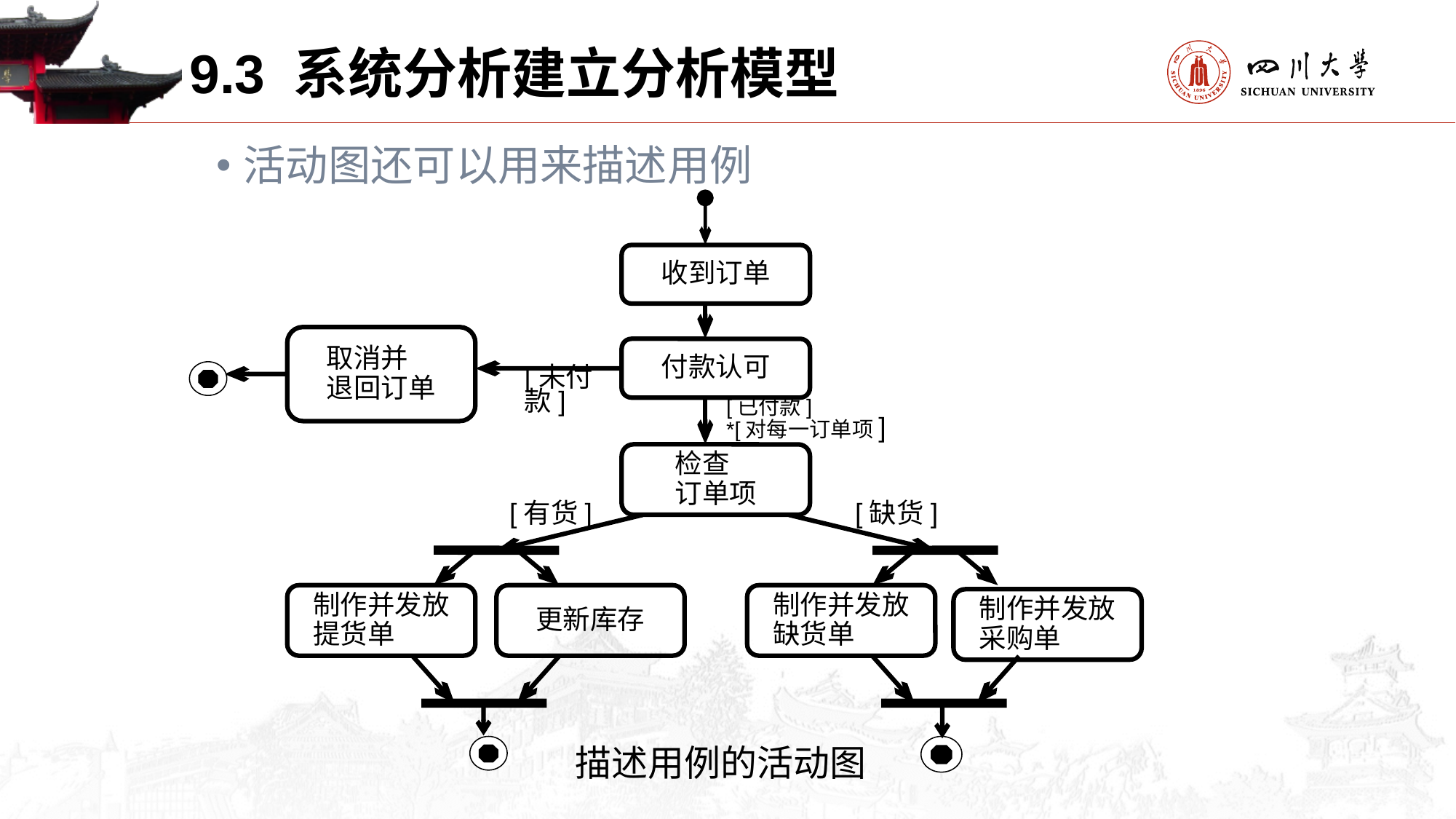

9.3 系统分析建立分析模型

活动图还可以用来描述用例

收到订单

取消并
退回订单
付款认可

检查
订单项

制作并发放
提货单
更新库存
制作并发放
缺货单
制作并发放
采购单

[未付款]
[已付款]
*[对每一订单项]
[有货]
[缺货]
描述用例的活动图